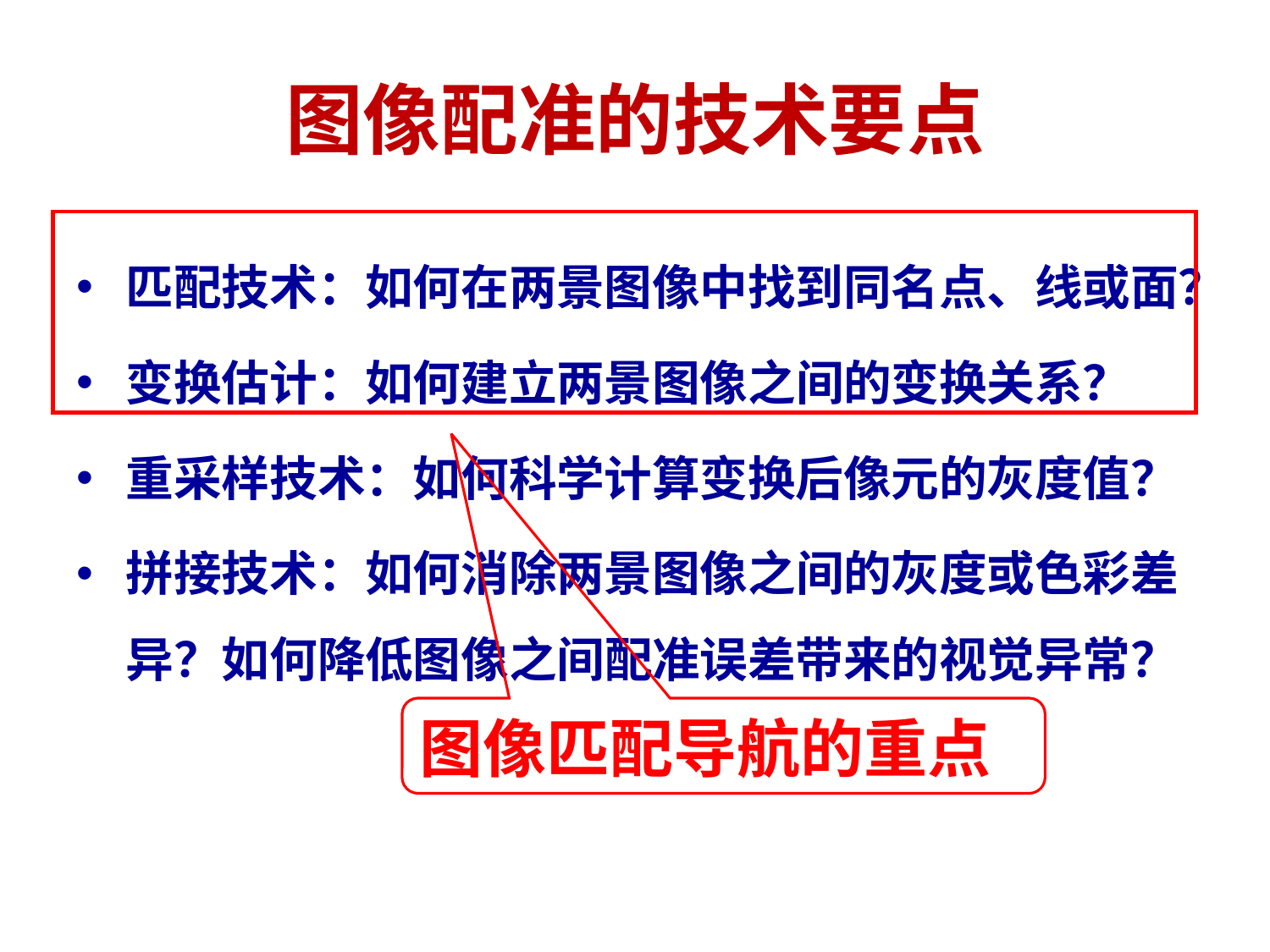

# 图像配准的技术要点

图像匹配导航的重点
匹配技术：如何在两景图像中找到同名点、线或面？
变换估计：如何建立两景图像之间的变换关系？
重采样技术：如何科学计算变换后像元的灰度值？
拼接技术：如何消除两景图像之间的灰度或色彩差异？如何降低图像之间配准误差带来的视觉异常？